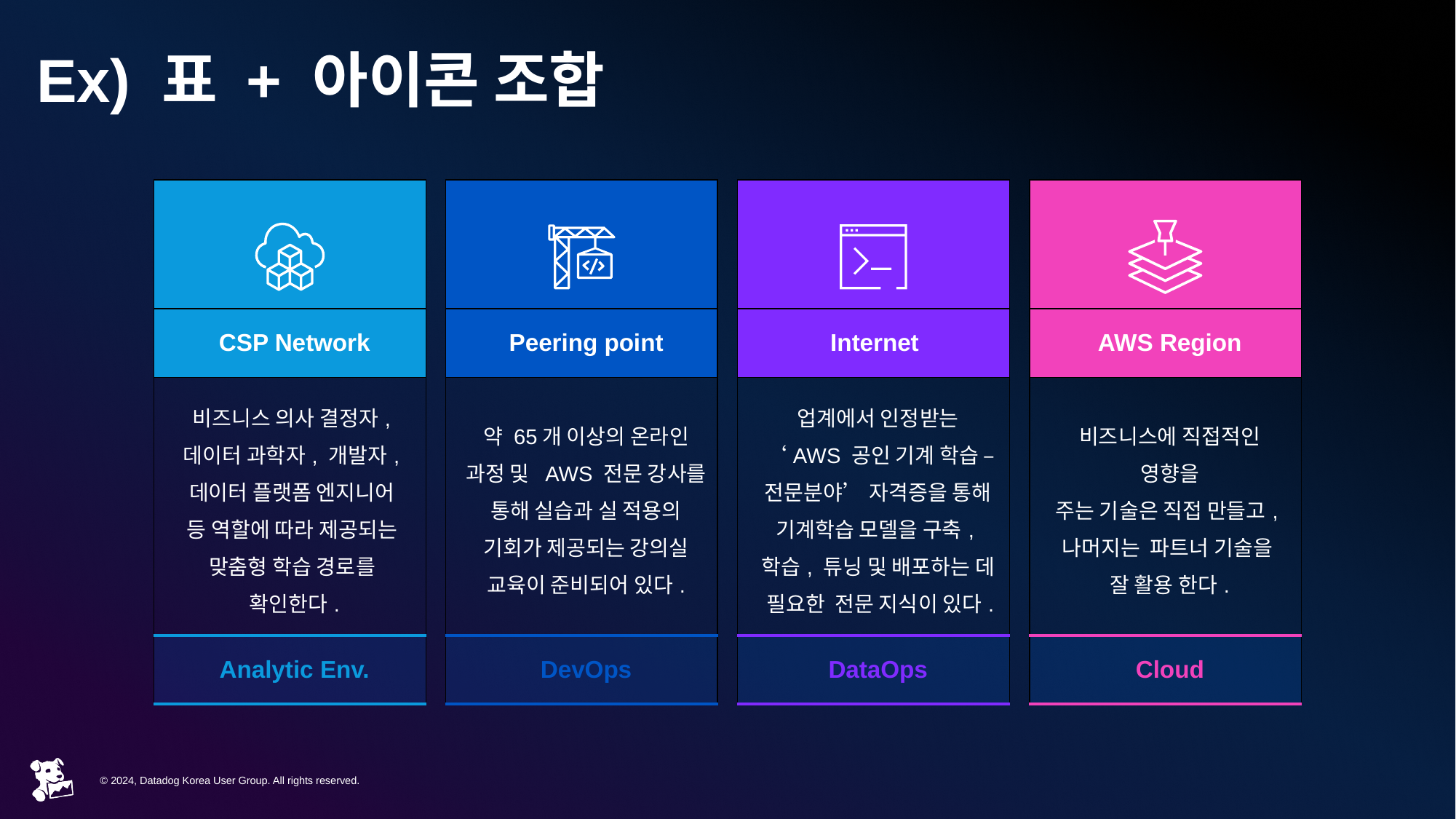

# Ex) 표 + 아이콘 조합
|  |
| --- |
| CSP Network |
| 비즈니스 의사 결정자, 데이터 과학자, 개발자, 데이터 플랫폼 엔지니어 등 역할에 따라 제공되는 맞춤형 학습 경로를 확인한다. |
| Analytic Env. |
|  |
| --- |
| Peering point |
| 약 65개 이상의 온라인 과정 및  AWS 전문 강사를 통해 실습과 실 적용의 기회가 제공되는 강의실 교육이 준비되어 있다. |
| DevOps |
|  |
| --- |
| Internet |
| 업계에서 인정받는  ‘AWS 공인 기계 학습 – 전문분야’ 자격증을 통해 기계학습 모델을 구축, 학습, 튜닝 및 배포하는 데 필요한  전문 지식이 있다. |
| DataOps |
|  |
| --- |
| AWS Region |
| 비즈니스에 직접적인 영향을 주는 기술은 직접 만들고, 나머지는  파트너 기술을 잘 활용 한다. |
| Cloud |